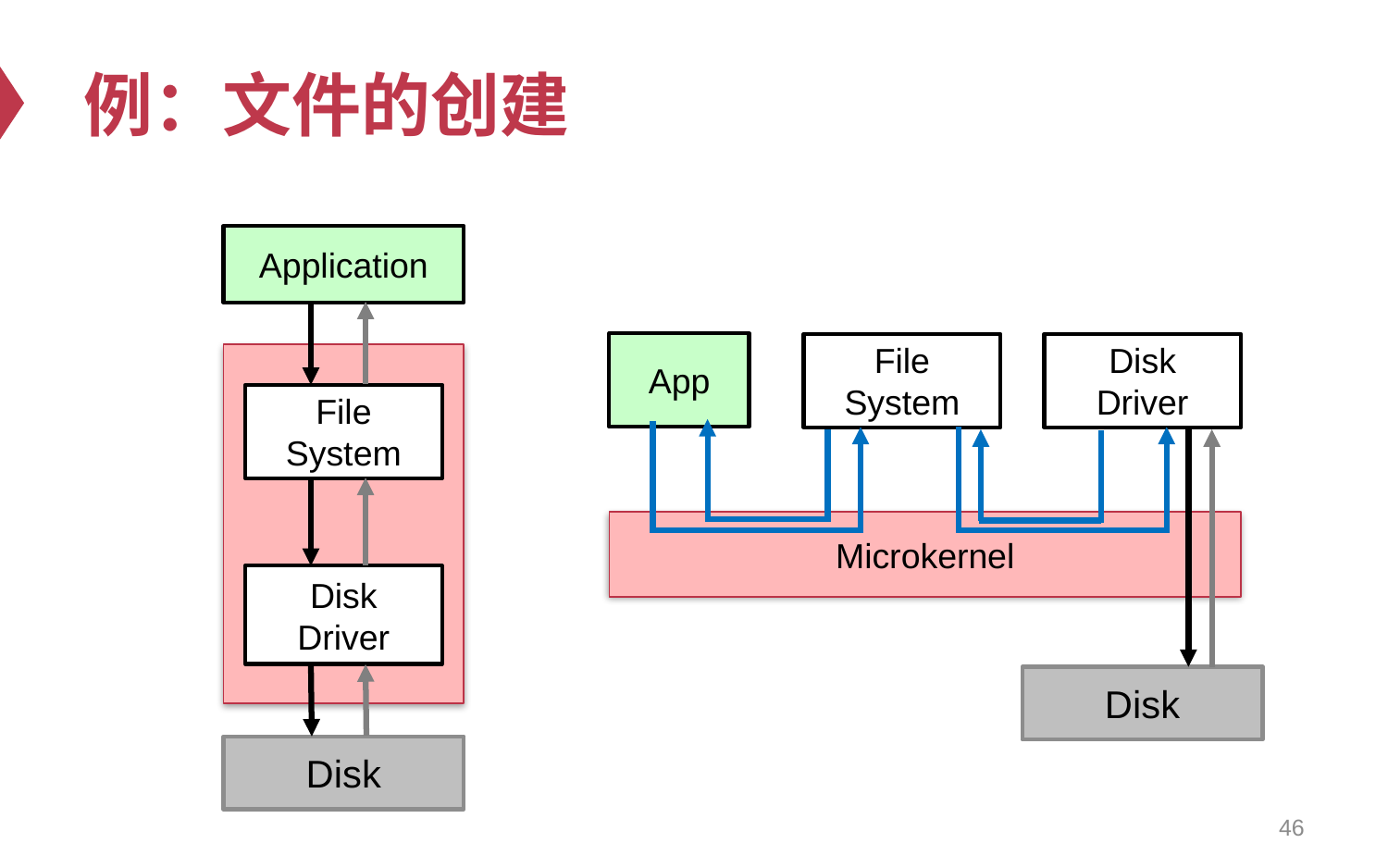

# 例：文件的创建
Application
App
File
System
Disk
Driver

File
System
Microkernel
Disk
Driver
Disk
Disk
46